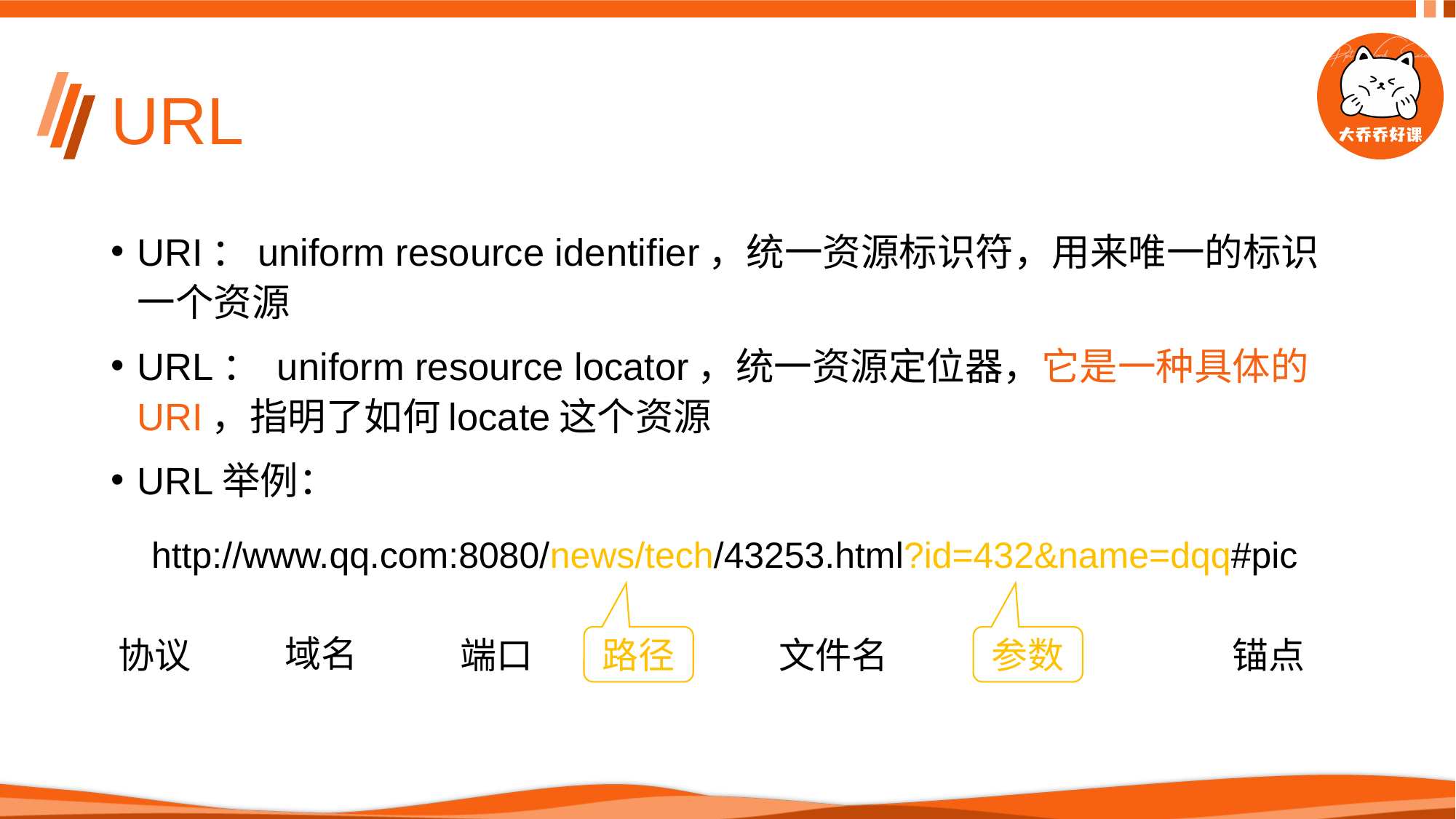

# URL
URI：uniform resource identifier，统一资源标识符，用来唯一的标识一个资源
URL： uniform resource locator，统一资源定位器，它是一种具体的URI，指明了如何locate这个资源
URL举例：
http://www.qq.com:8080/news/tech/43253.html?id=432&name=dqq#pic
域名
协议
端口
路径
文件名
参数
锚点